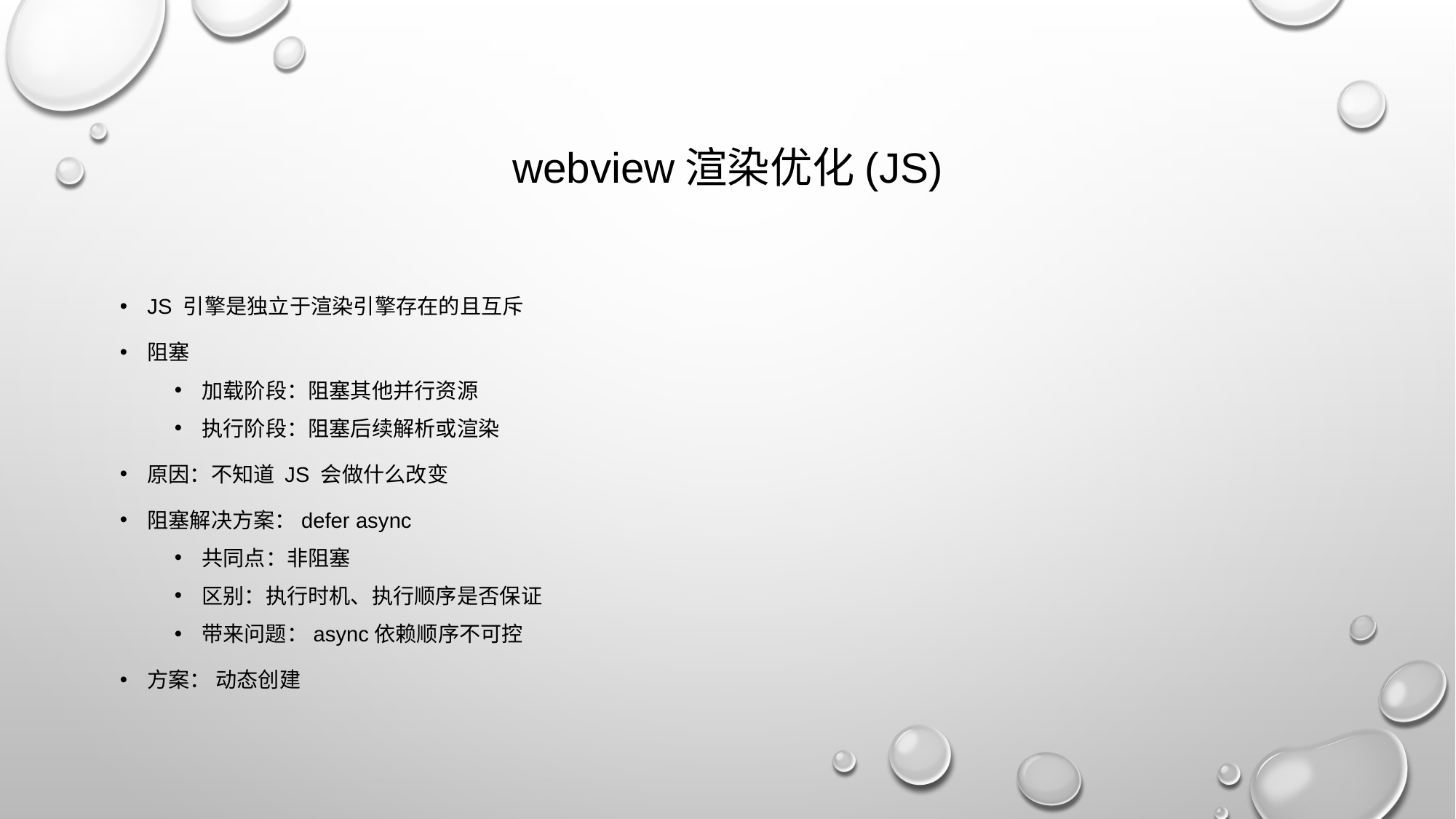

# webview渲染优化(JS)
JS 引擎是独立于渲染引擎存在的且互斥
阻塞
加载阶段：阻塞其他并行资源
执行阶段：阻塞后续解析或渲染
原因：不知道 JS 会做什么改变
阻塞解决方案：defer async
共同点：非阻塞
区别：执行时机、执行顺序是否保证
带来问题：async依赖顺序不可控
方案： 动态创建